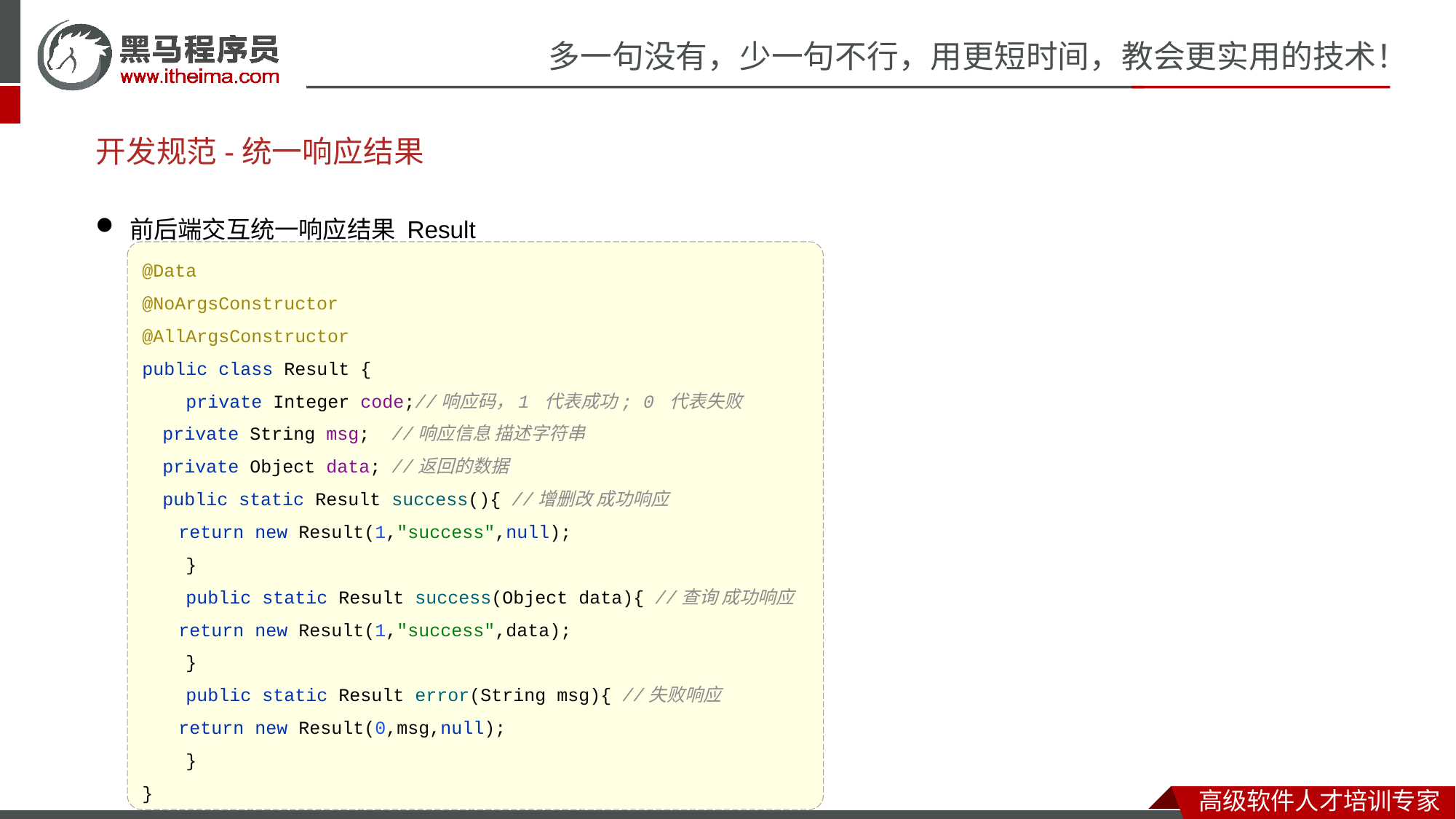

# 开发规范-统一响应结果
前后端交互统一响应结果 Result
@Data
@NoArgsConstructor
@AllArgsConstructor
public class Result {
    private Integer code;//响应码，1 代表成功; 0 代表失败
    private String msg;  //响应信息 描述字符串
    private Object data; //返回的数据
    public static Result success(){ //增删改 成功响应
        return new Result(1,"success",null);
    }
    public static Result success(Object data){ //查询 成功响应
        return new Result(1,"success",data);
    }
    public static Result error(String msg){ //失败响应
        return new Result(0,msg,null);
    }
}